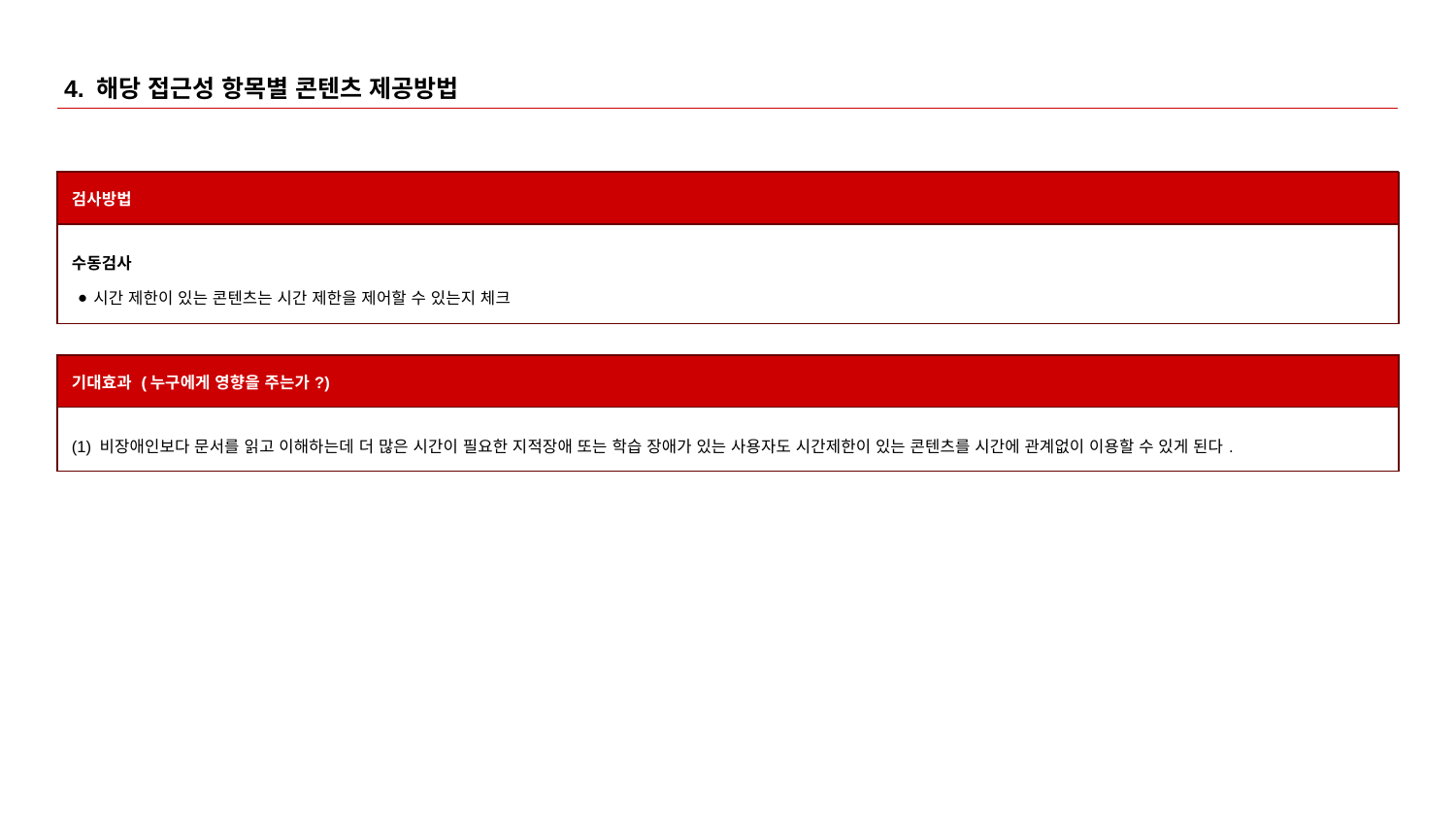

# 4. 해당 접근성 항목별 콘텐츠 제공방법
| 검사방법 |
| --- |
| 수동검사 시간 제한이 있는 콘텐츠는 시간 제한을 제어할 수 있는지 체크 |
| 기대효과 (누구에게 영향을 주는가?) |
| --- |
| (1) 비장애인보다 문서를 읽고 이해하는데 더 많은 시간이 필요한 지적장애 또는 학습 장애가 있는 사용자도 시간제한이 있는 콘텐츠를 시간에 관계없이 이용할 수 있게 된다. |